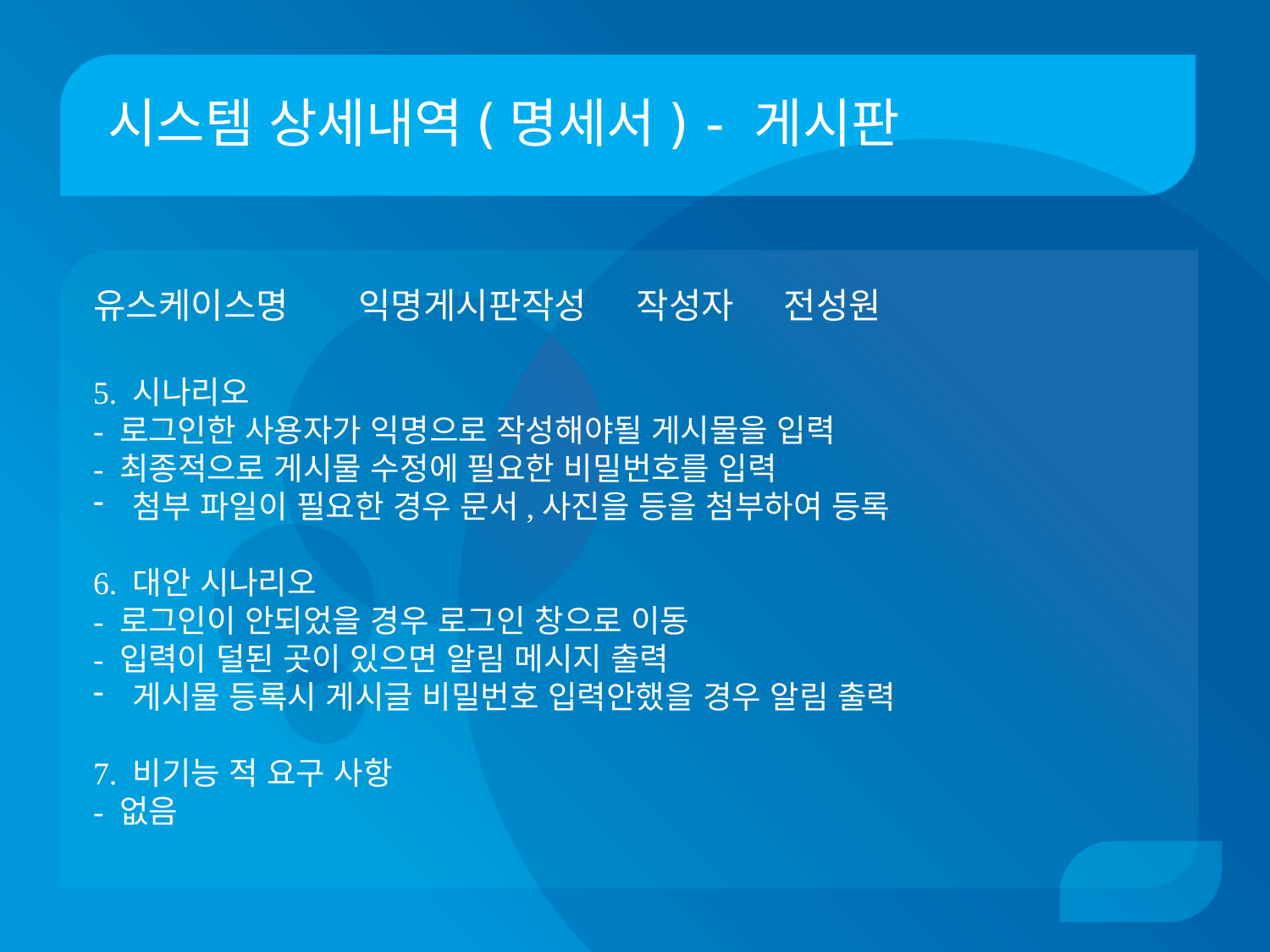

# 시스템 상세내역(명세서) - 게시판
유스케이스명       익명게시판작성     작성자     전성원
5. 시나리오
- 로그인한 사용자가 익명으로 작성해야될 게시물을 입력
- 최종적으로 게시물 수정에 필요한 비밀번호를 입력
첨부 파일이 필요한 경우 문서,사진을 등을 첨부하여 등록

6. 대안 시나리오
- 로그인이 안되었을 경우 로그인 창으로 이동
- 입력이 덜된 곳이 있으면 알림 메시지 출력
게시물 등록시 게시글 비밀번호 입력안했을 경우 알림 출력

7. 비기능 적 요구 사항
- 없음